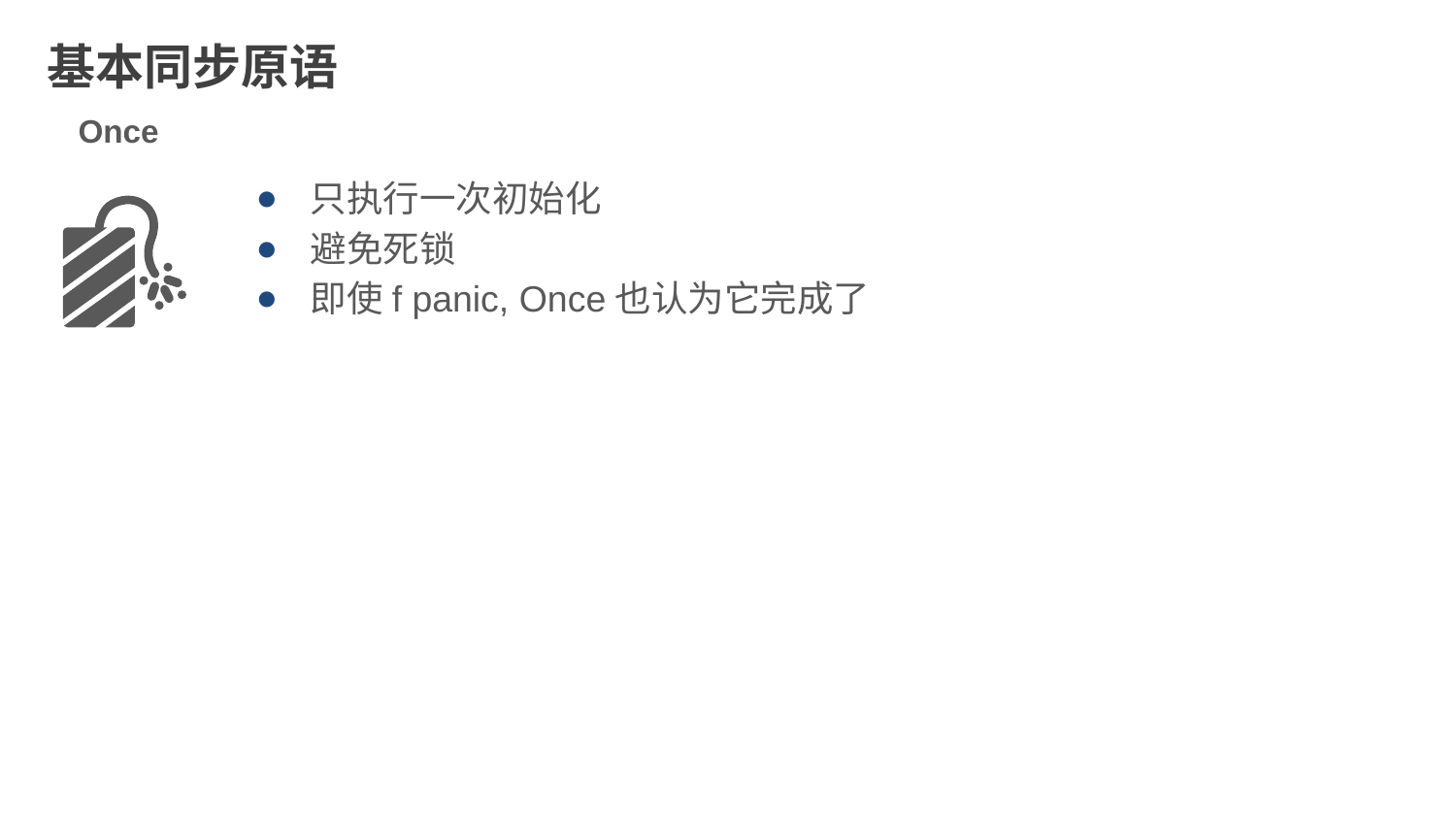

基本同步原语
Once
只执行一次初始化
避免死锁
即使f panic, Once也认为它完成了